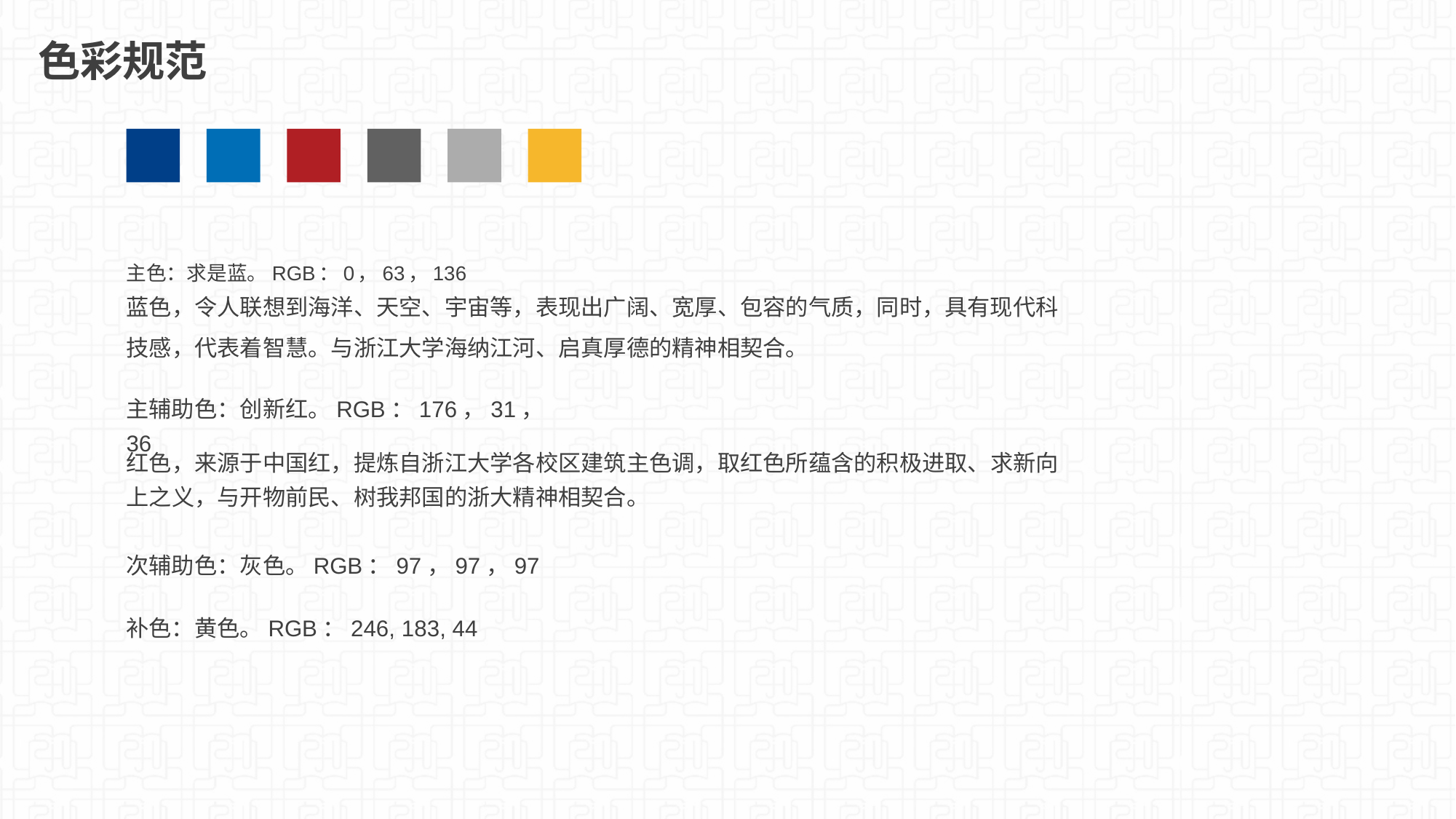

# 色彩规范

主色：求是蓝。RGB：0，63，136
蓝色，令人联想到海洋、天空、宇宙等，表现出广阔、宽厚、包容的气质，同时，具有现代科技感，代表着智慧。与浙江大学海纳江河、启真厚德的精神相契合。
主辅助色：创新红。RGB：176，31，36
红色，来源于中国红，提炼自浙江大学各校区建筑主色调，取红色所蕴含的积极进取、求新向上之义，与开物前民、树我邦国的浙大精神相契合。
次辅助色：灰色。RGB：97，97，97
补色：黄色。RGB：246, 183, 44